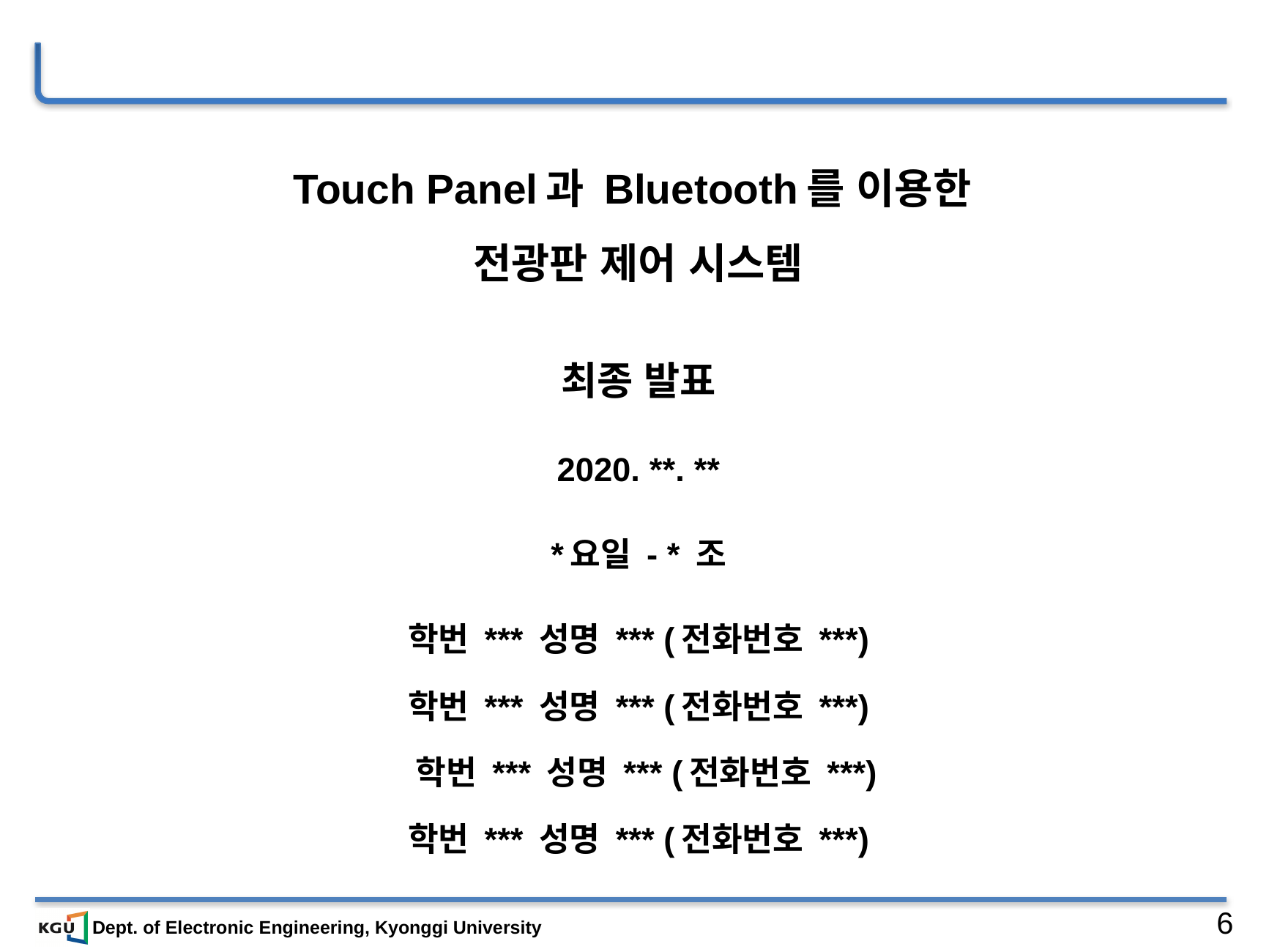

Touch Panel과 Bluetooth를 이용한
전광판 제어 시스템

최종 발표

2020. **. **

*요일 - * 조

학번 *** 성명 *** (전화번호 ***)
학번 *** 성명 *** (전화번호 ***)
 학번 *** 성명 *** (전화번호 ***)
학번 *** 성명 *** (전화번호 ***)